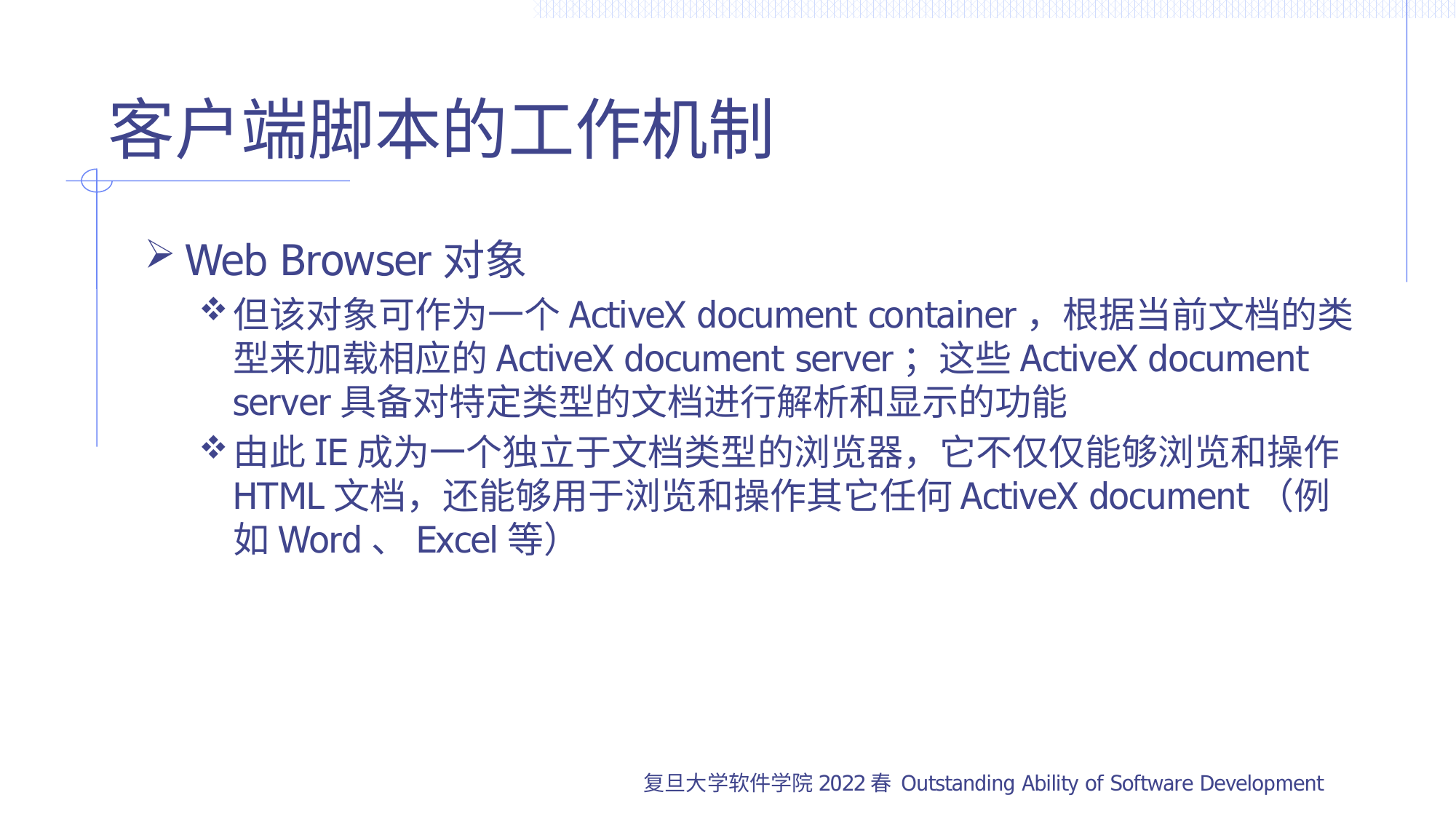

# 客户端脚本的工作机制
Web Browser对象
但该对象可作为一个ActiveX document container，根据当前文档的类型来加载相应的ActiveX document server；这些ActiveX document server具备对特定类型的文档进行解析和显示的功能
由此IE成为一个独立于文档类型的浏览器，它不仅仅能够浏览和操作HTML文档，还能够用于浏览和操作其它任何ActiveX document（例如Word、Excel等）